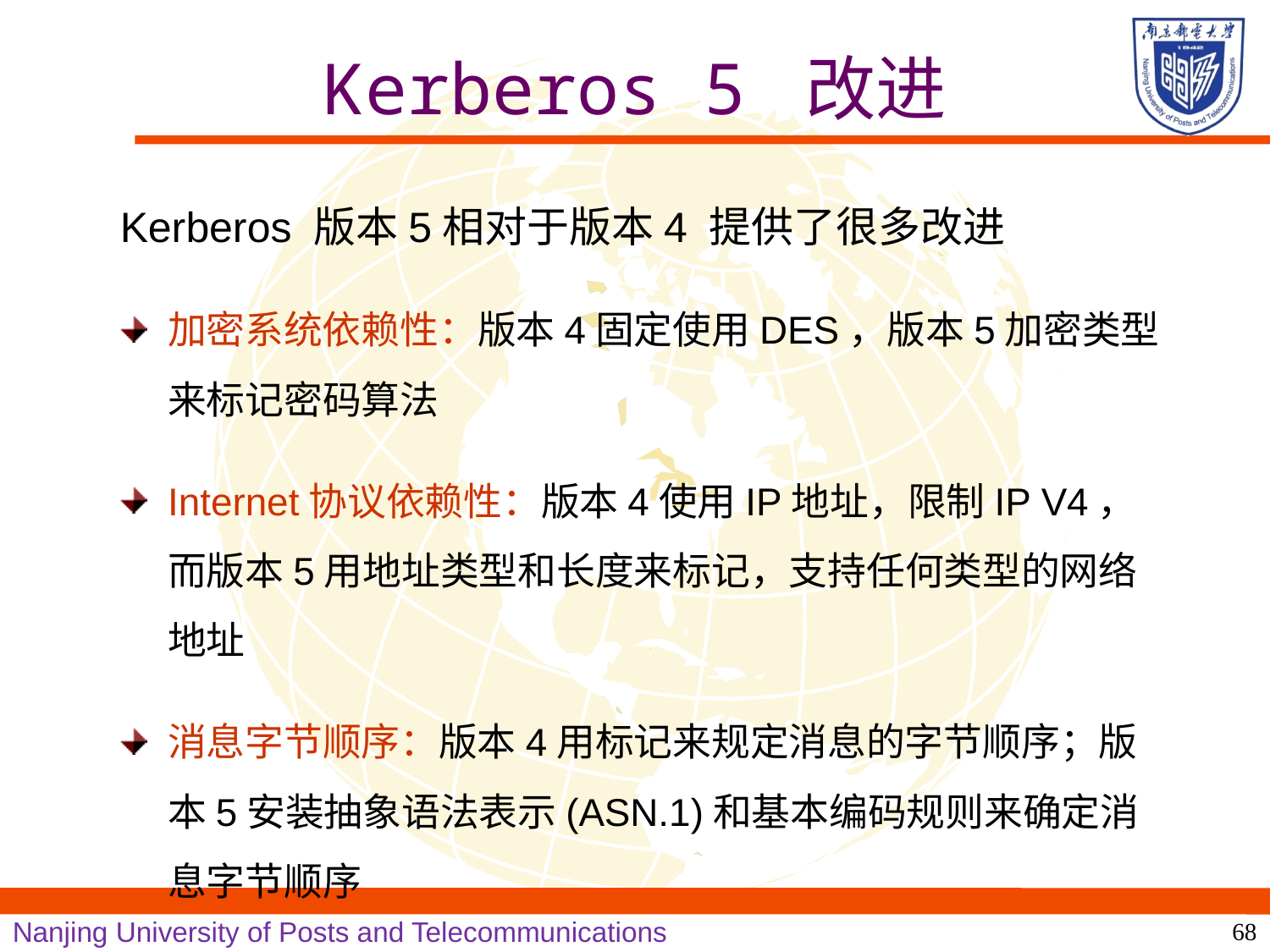

# Kerberos 5 改进
Kerberos 版本5相对于版本4 提供了很多改进
加密系统依赖性：版本4固定使用DES，版本5加密类型来标记密码算法
Internet协议依赖性：版本4使用IP地址，限制IP V4，而版本5用地址类型和长度来标记，支持任何类型的网络地址
消息字节顺序：版本4用标记来规定消息的字节顺序；版本5安装抽象语法表示(ASN.1)和基本编码规则来确定消息字节顺序
68